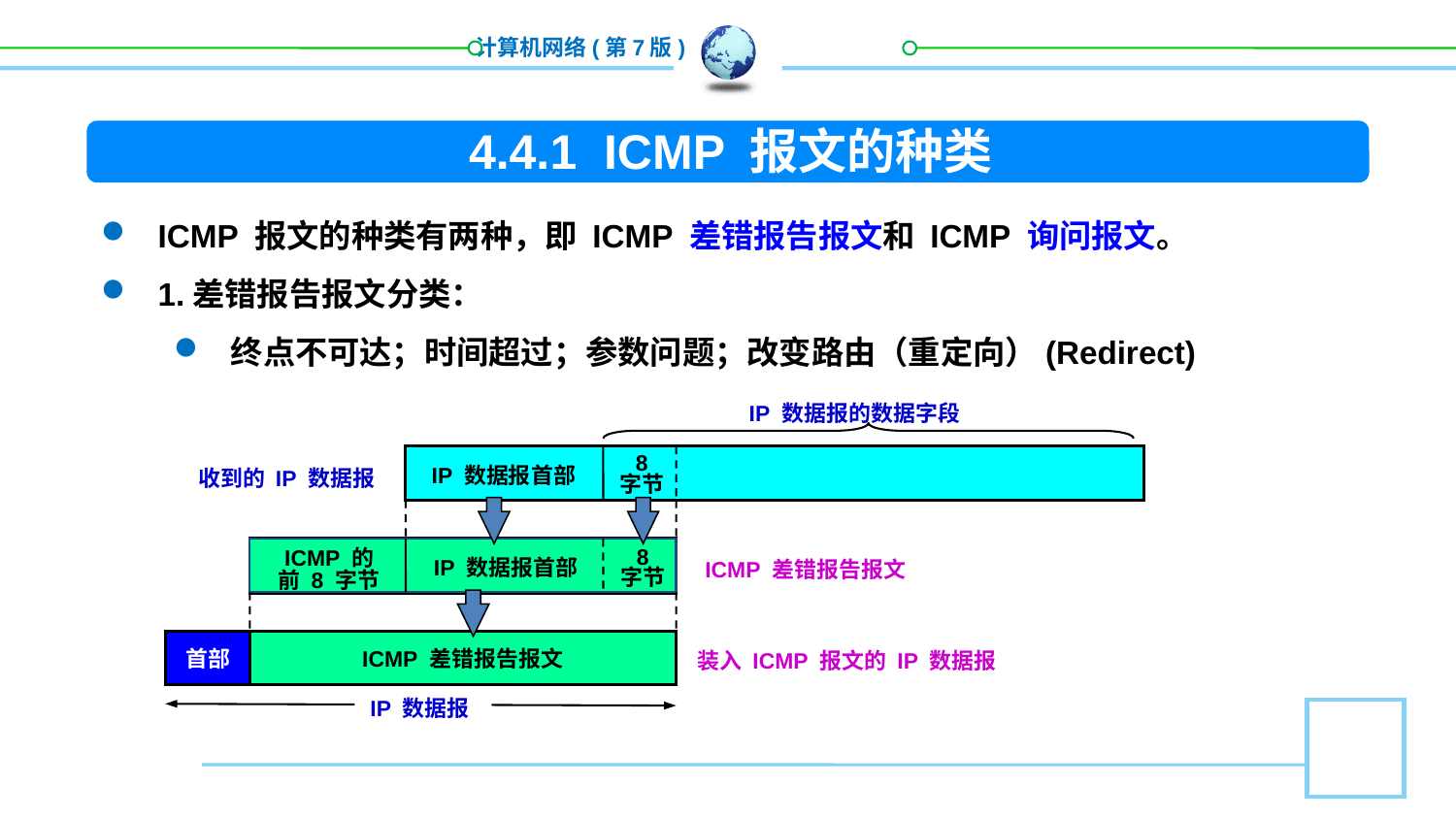

4.4.1  ICMP 报文的种类

ICMP 报文的种类有两种，即 ICMP 差错报告报文和 ICMP 询问报文。
1.差错报告报文分类：
终点不可达；时间超过；参数问题；改变路由（重定向）(Redirect)

IP 数据报的数据字段

8
字节
收到的 IP 数据报
IP 数据报首部

8
字节
ICMP 的
前 8 字节
ICMP 差错报告报文
IP 数据报首部

装入 ICMP 报文的 IP 数据报
首部
ICMP 差错报告报文
IP 数据报